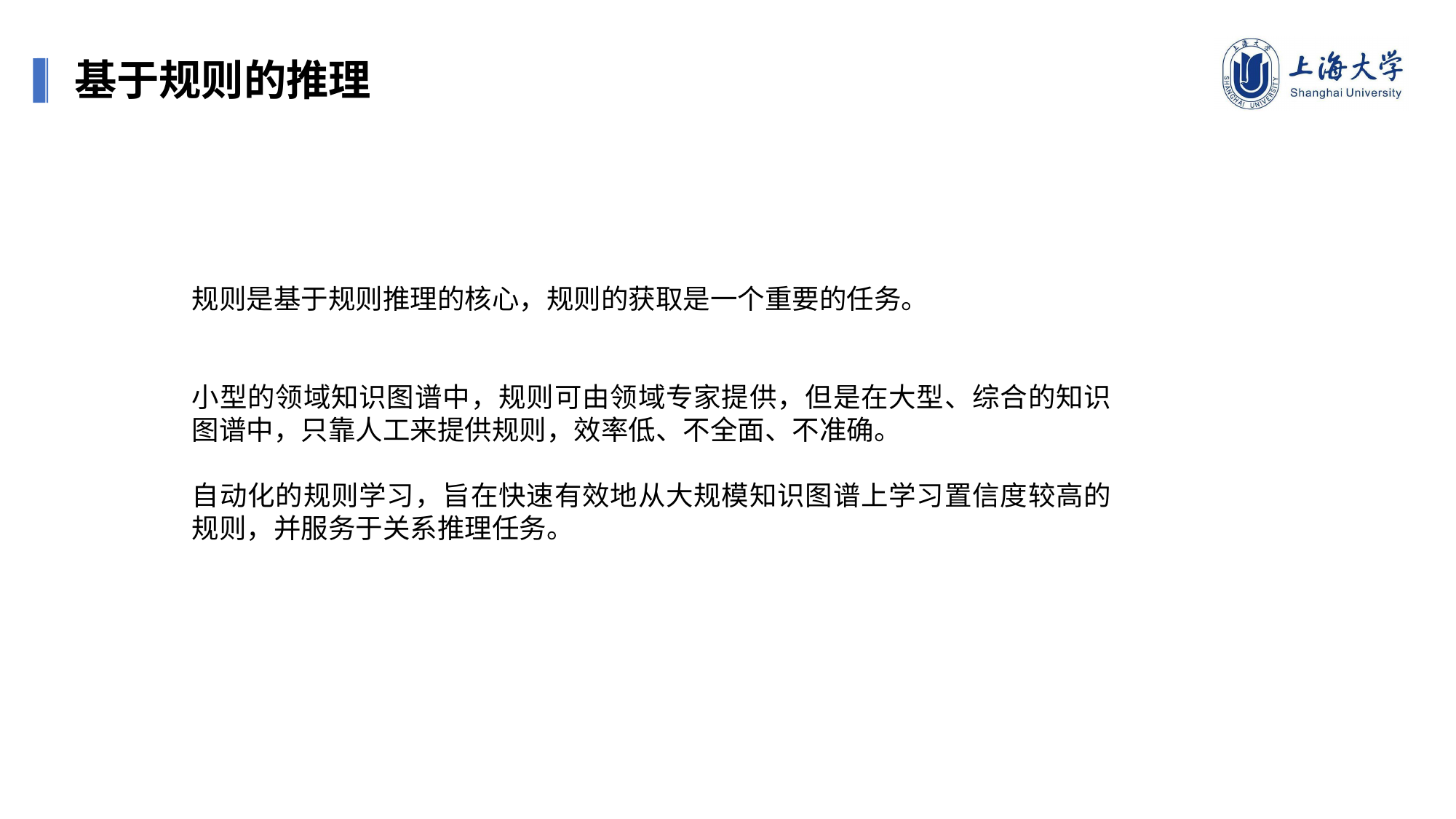

基于规则的推理

规则是基于规则推理的核心，规则的获取是一个重要的任务。

小型的领域知识图谱中，规则可由领域专家提供，但是在大型、综合的知识图谱中，只靠人工来提供规则，效率低、不全面、不准确。

自动化的规则学习，旨在快速有效地从大规模知识图谱上学习置信度较高的规则，并服务于关系推理任务。